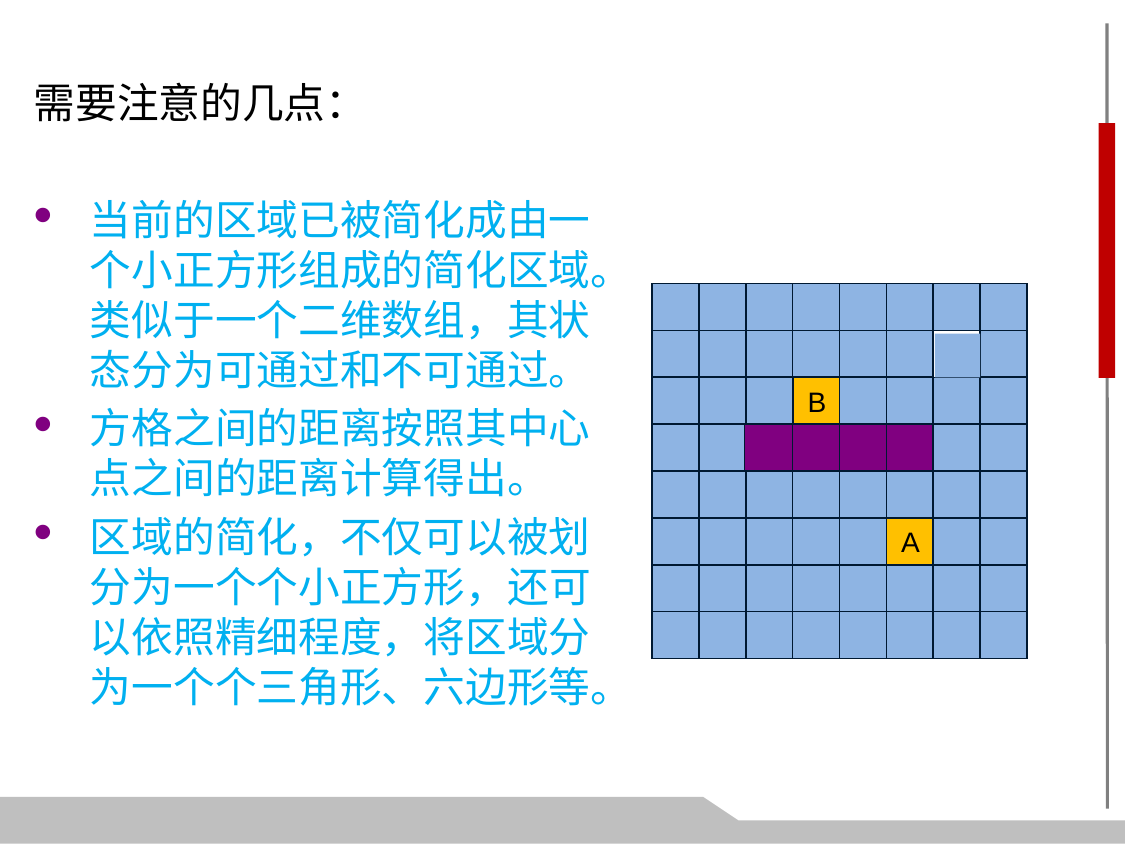

需要注意的几点：

当前的区域已被简化成由一个小正方形组成的简化区域。类似于一个二维数组，其状态分为可通过和不可通过。
方格之间的距离按照其中心点之间的距离计算得出。
区域的简化，不仅可以被划分为一个个小正方形，还可以依照精细程度，将区域分为一个个三角形、六边形等。

B

A